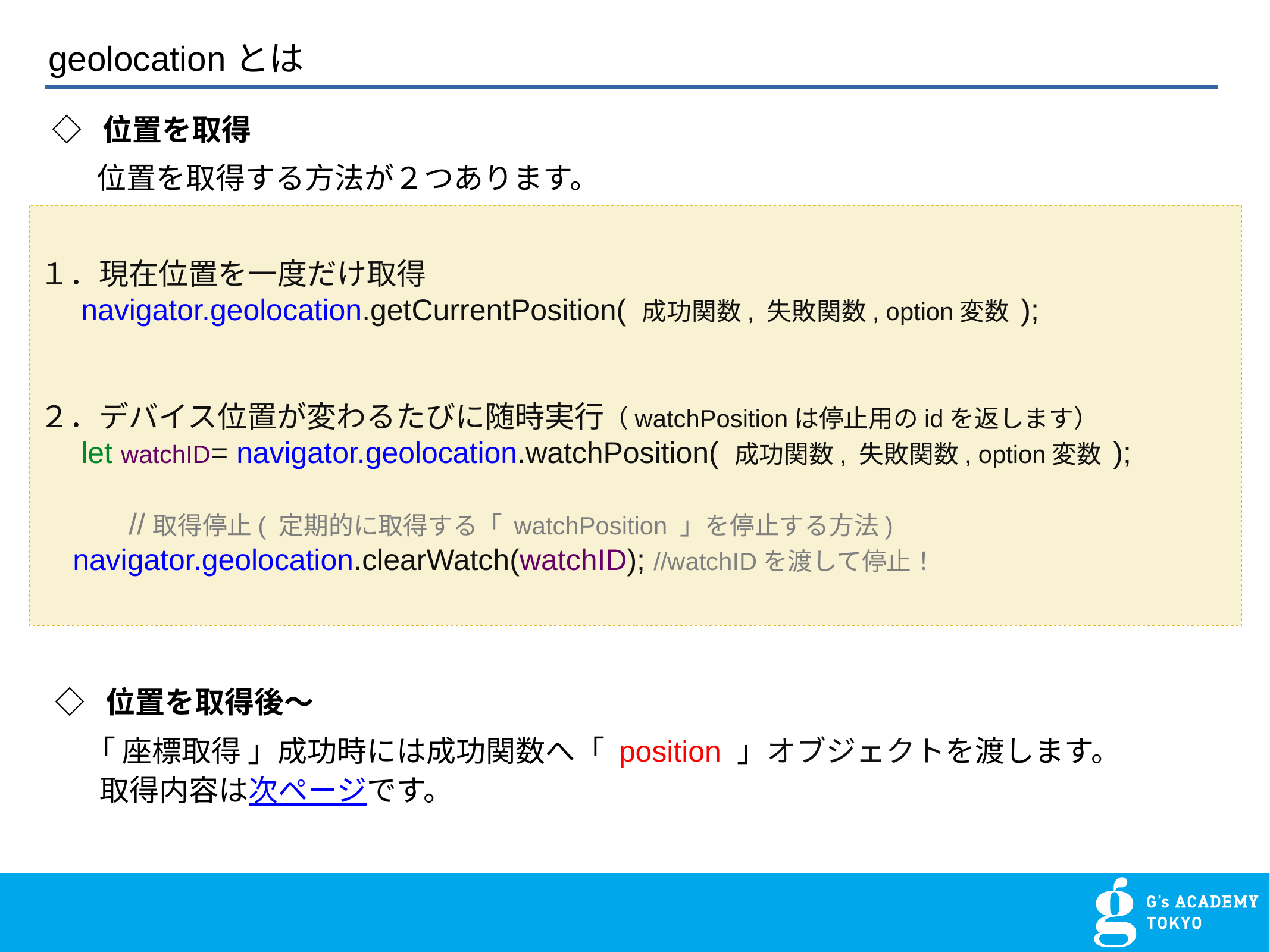

# geolocationとは

◇  位置を取得
位置を取得する方法が２つあります。

１．現在位置を一度だけ取得
     navigator.geolocation.getCurrentPosition( 成功関数, 失敗関数, option変数 );

２．デバイス位置が変わるたびに随時実行（watchPositionは停止用のidを返します）
     let watchID= navigator.geolocation.watchPosition( 成功関数, 失敗関数, option変数 );

	//取得停止( 定期的に取得する「 watchPosition 」を停止する方法)
    navigator.geolocation.clearWatch(watchID); //watchIDを渡して停止！

◇  位置を取得後〜
「 座標取得 」成功時には成功関数へ「 position 」オブジェクトを渡します。
 取得内容は次ページです。